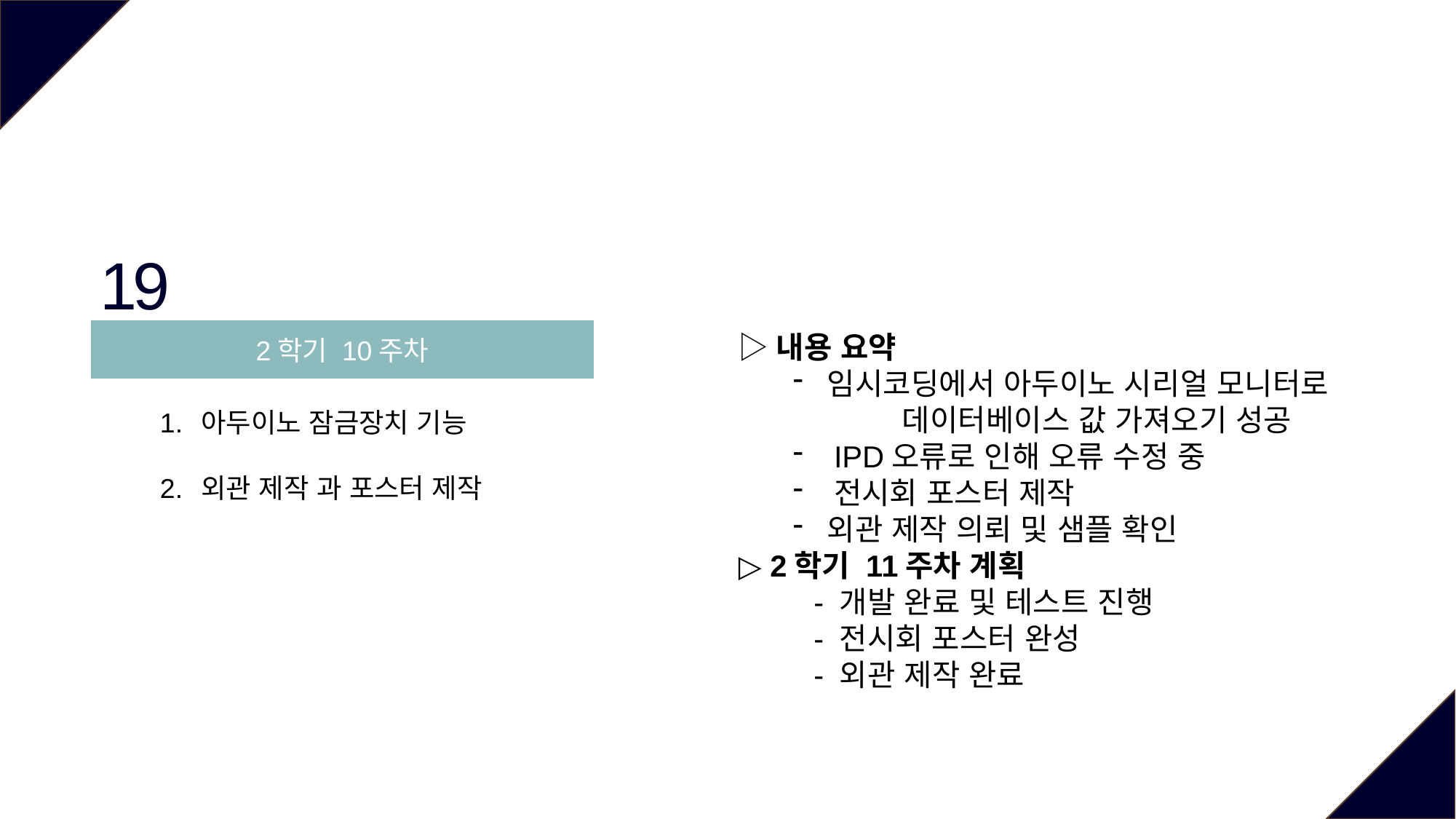

19
2학기 10주차
▷내용 요약
임시코딩에서 아두이노 시리얼 모니터로
	데이터베이스 값 가져오기 성공
IPD오류로 인해 오류 수정 중
전시회 포스터 제작
외관 제작 의뢰 및 샘플 확인
▷ 2학기 11주차 계획
         - 개발 완료 및 테스트 진행
         - 전시회 포스터 완성
         - 외관 제작 완료
아두이노 잠금장치 기능

외관 제작 과 포스터 제작